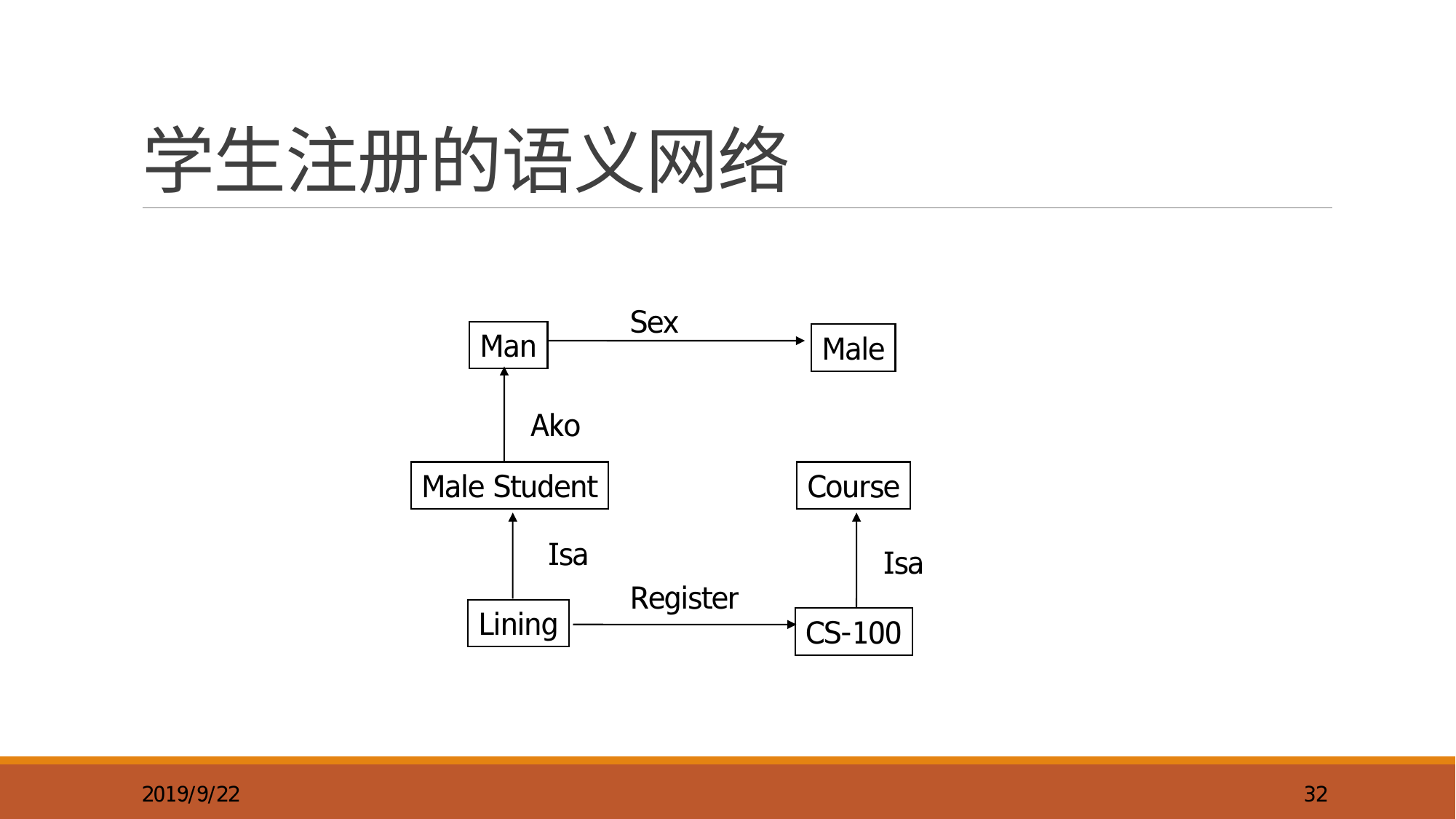

32
# 学生注册的语义网络
Sex
Man
Male

Ako
Male Student
Course

Isa
Isa
Register
Lining
CS-100

2019/9/22